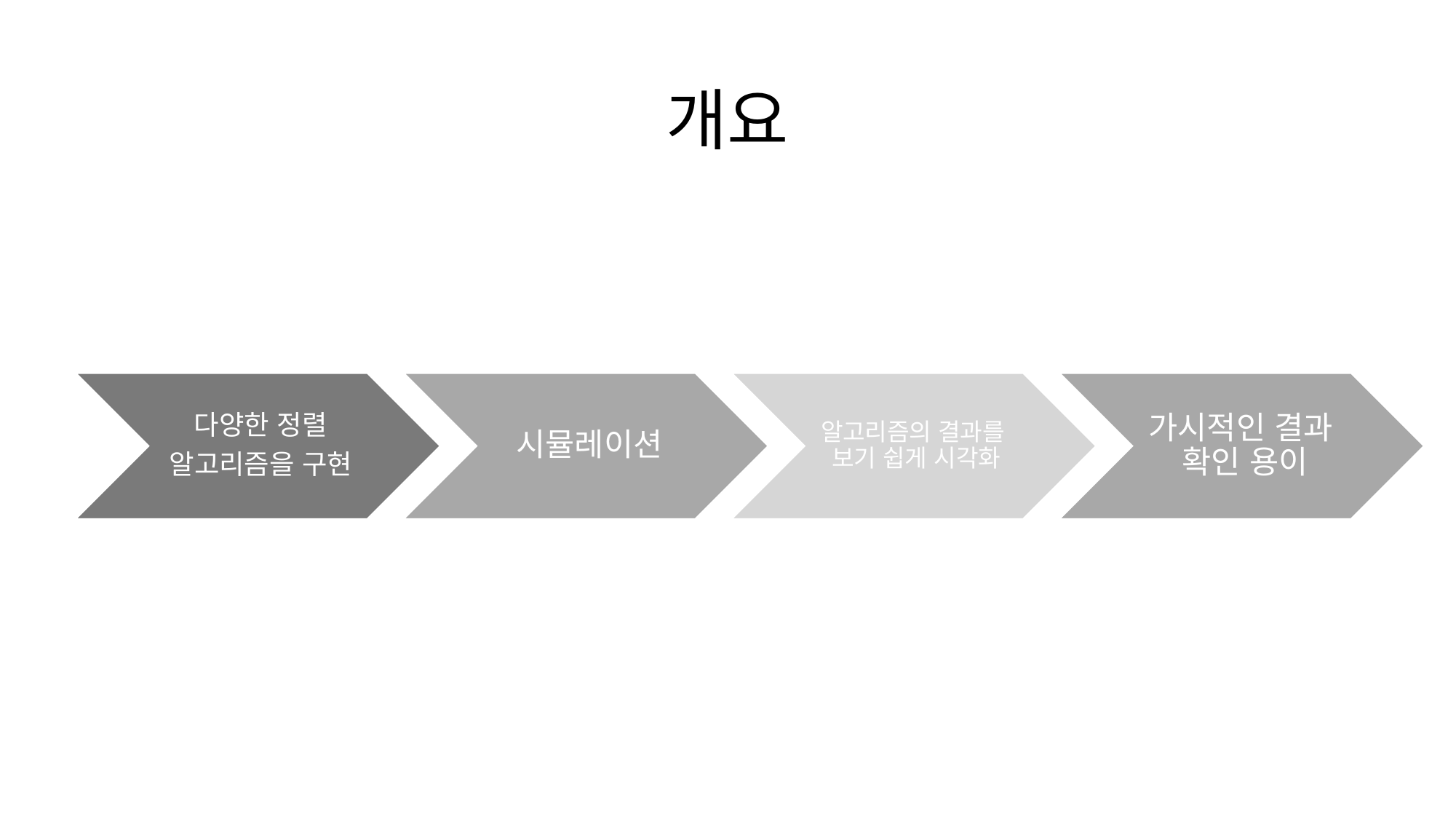

다양한 정렬
알고리즘을 구현
시뮬레이션
알고리즘의 결과를
보기 쉽게 시각화
가시적인 결과
확인 용이
# 개요